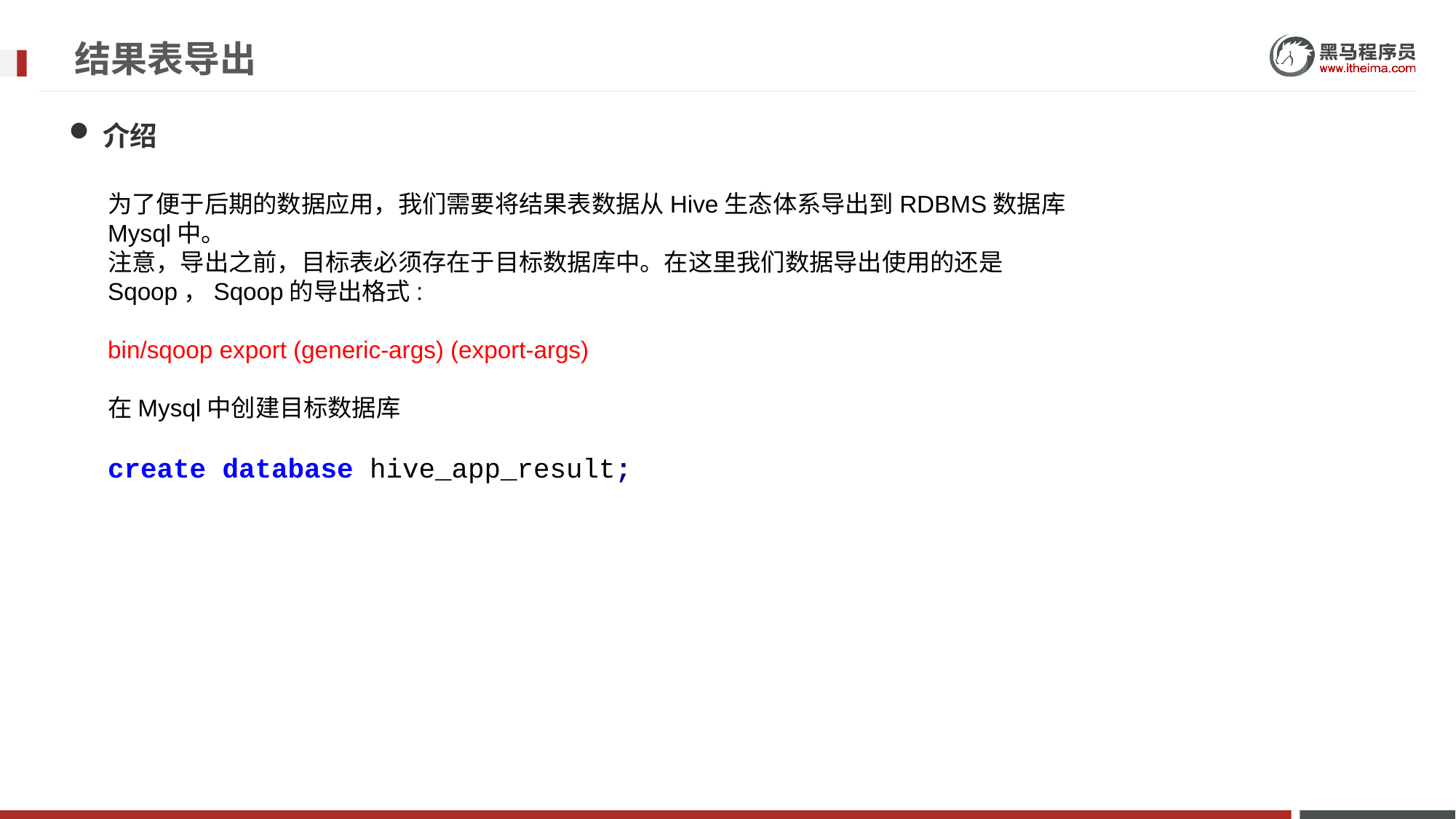

# 结果表导出
介绍
为了便于后期的数据应用，我们需要将结果表数据从Hive生态体系导出到RDBMS数据库Mysql中。
注意，导出之前，目标表必须存在于目标数据库中。在这里我们数据导出使用的还是Sqoop，Sqoop的导出格式:

bin/sqoop export (generic-args) (export-args)

在Mysql中创建目标数据库

create database hive_app_result;